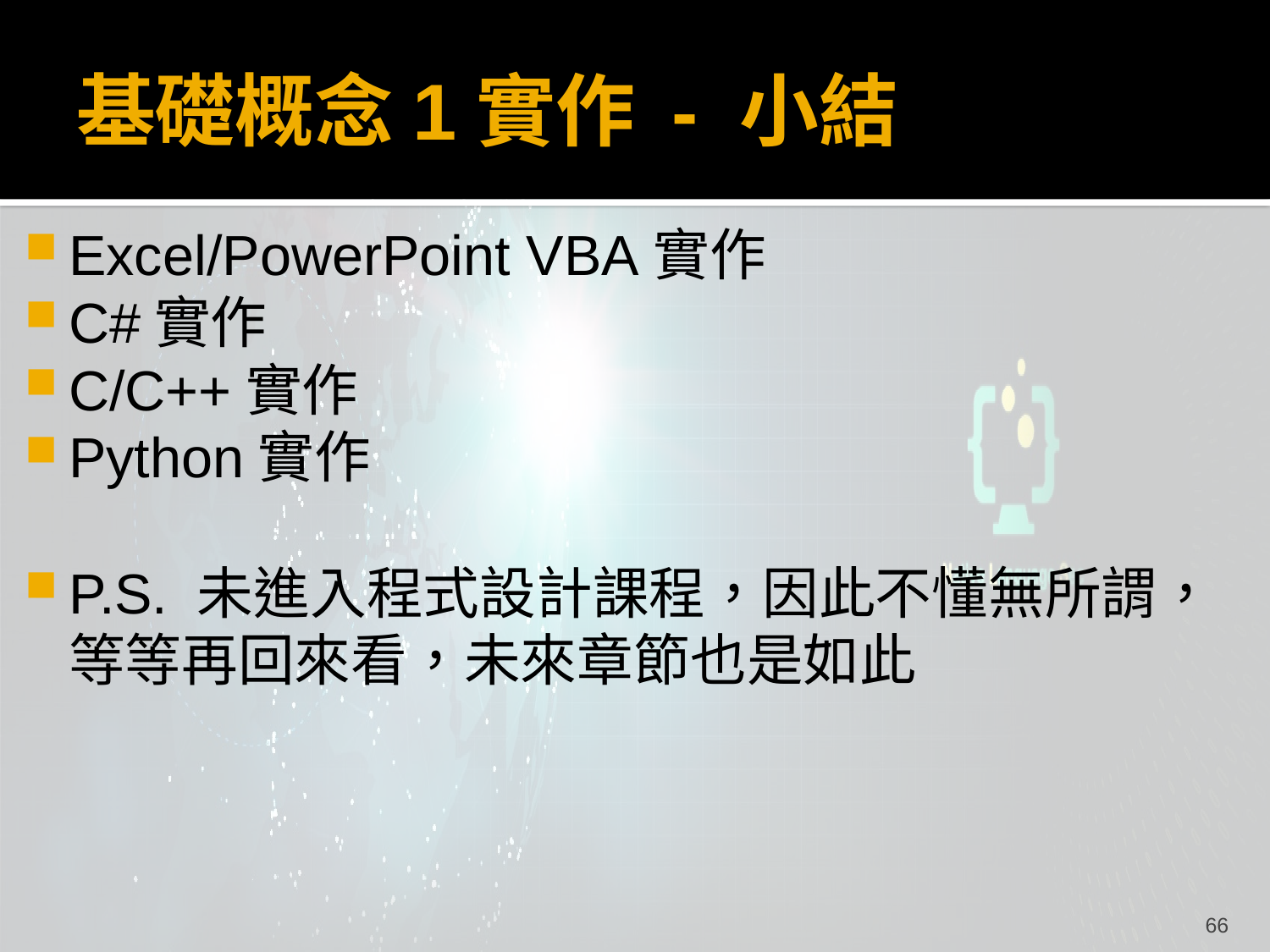

# 基礎概念1實作 - 小結
Excel/PowerPoint VBA實作
C#實作
C/C++實作
Python實作

P.S. 未進入程式設計課程，因此不懂無所謂，等等再回來看，未來章節也是如此

66